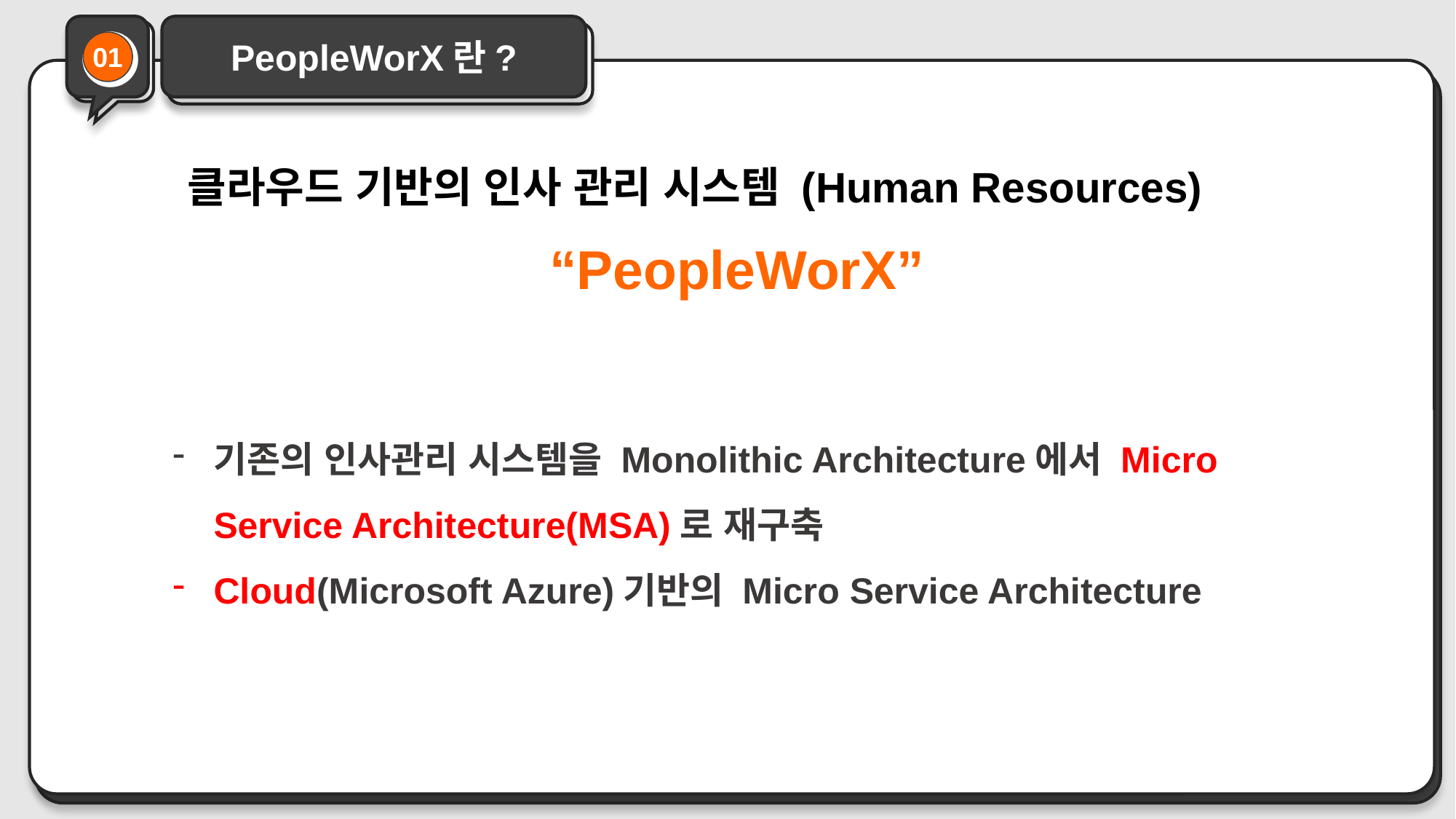

PeopleWorX란?

01
React vs Vue

클라우드 기반의 인사 관리 시스템 (Human Resources)
“PeopleWorX”
기존의 인사관리 시스템을 Monolithic Architecture에서 Micro Service Architecture(MSA)로 재구축
Cloud(Microsoft Azure)기반의 Micro Service Architecture